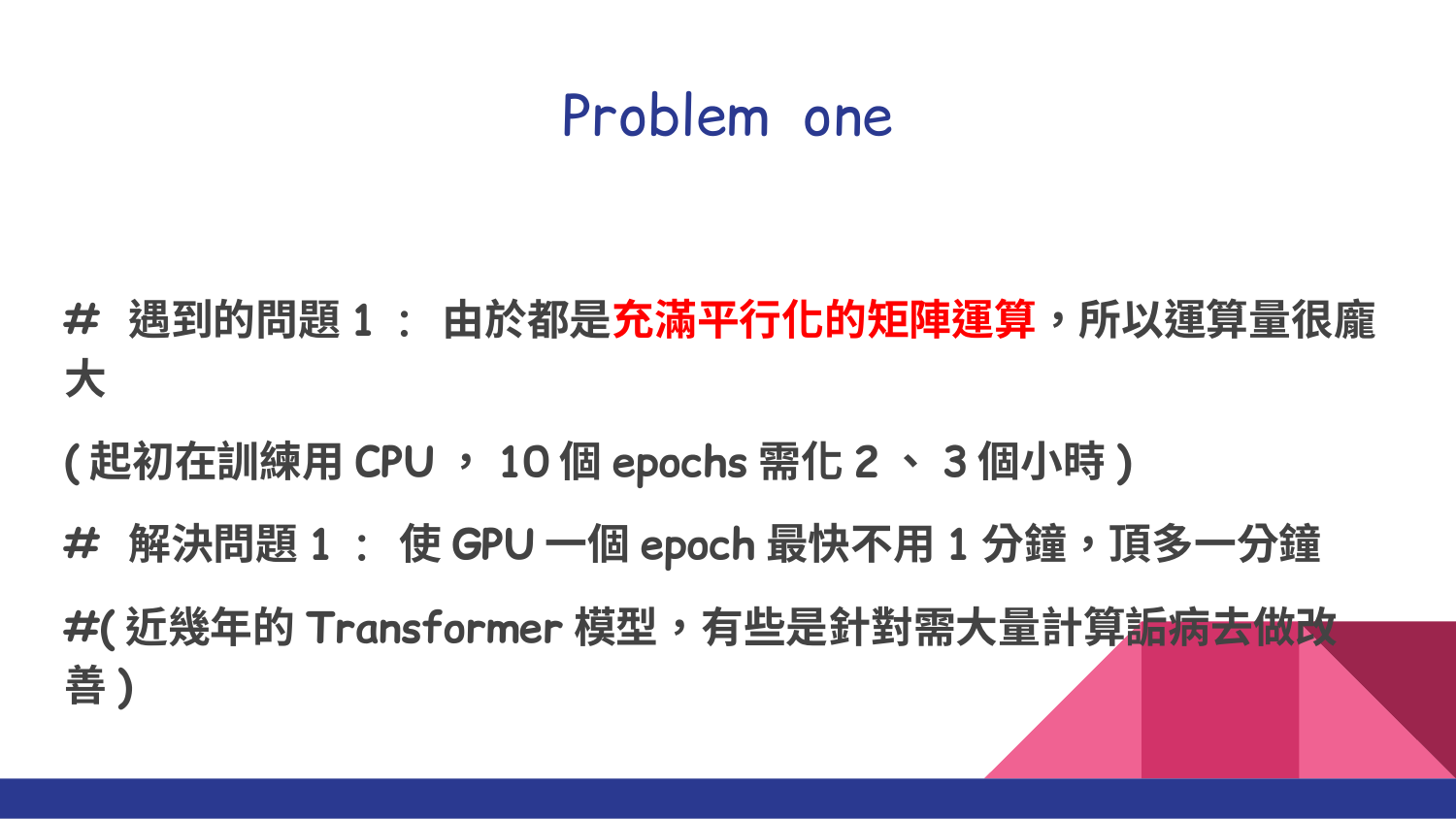

# Problem  one

# 遇到的問題1 : 由於都是充滿平行化的矩陣運算，所以運算量很龐大
(起初在訓練用CPU，10個epochs需化2、3個小時)
# 解決問題1 : 使GPU一個epoch最快不用1分鐘，頂多一分鐘
#(近幾年的Transformer模型，有些是針對需大量計算詬病去做改善)